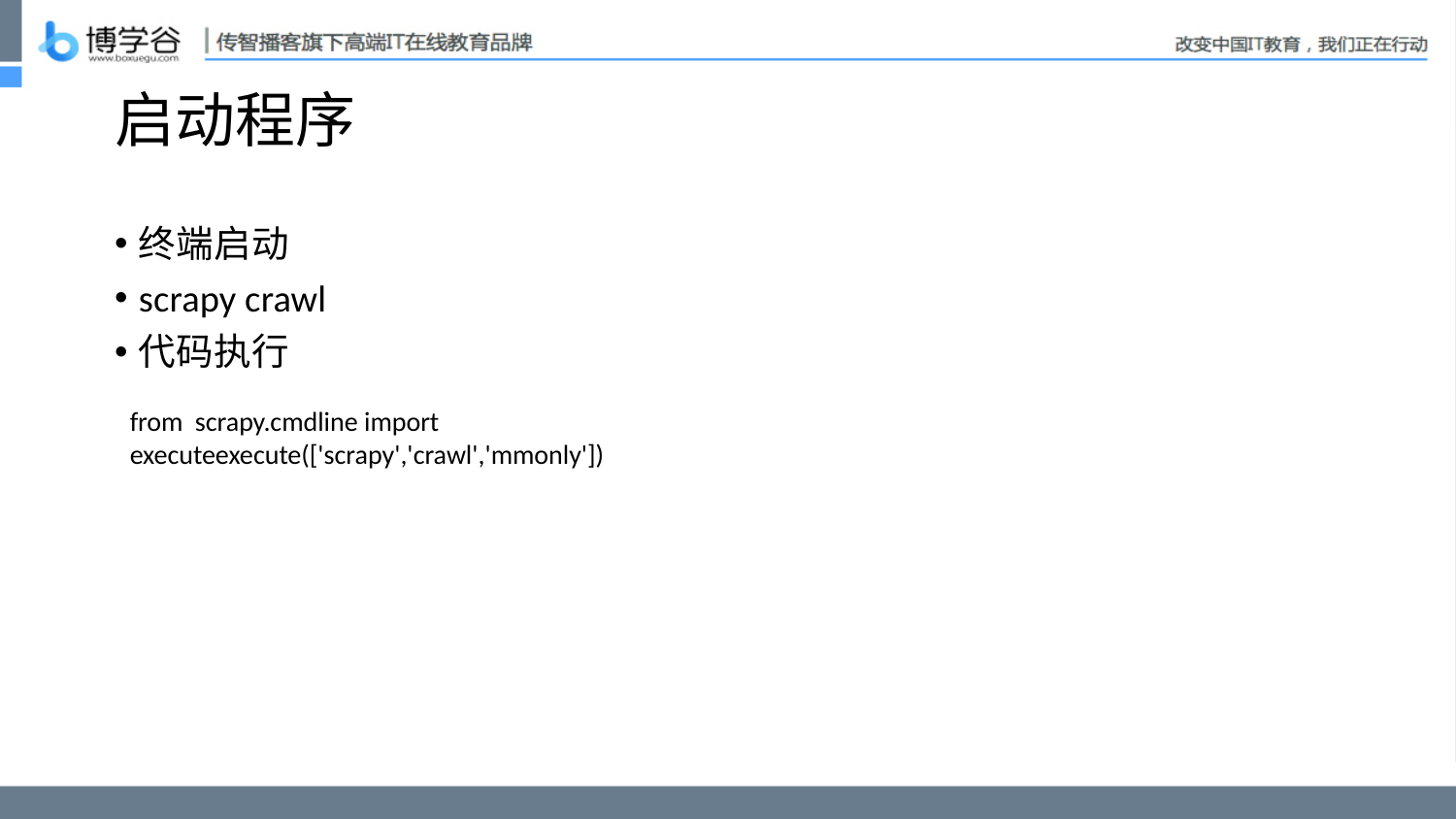

# 启动程序
终端启动
scrapy crawl
代码执行
from  scrapy.cmdline import executeexecute(['scrapy','crawl','mmonly'])